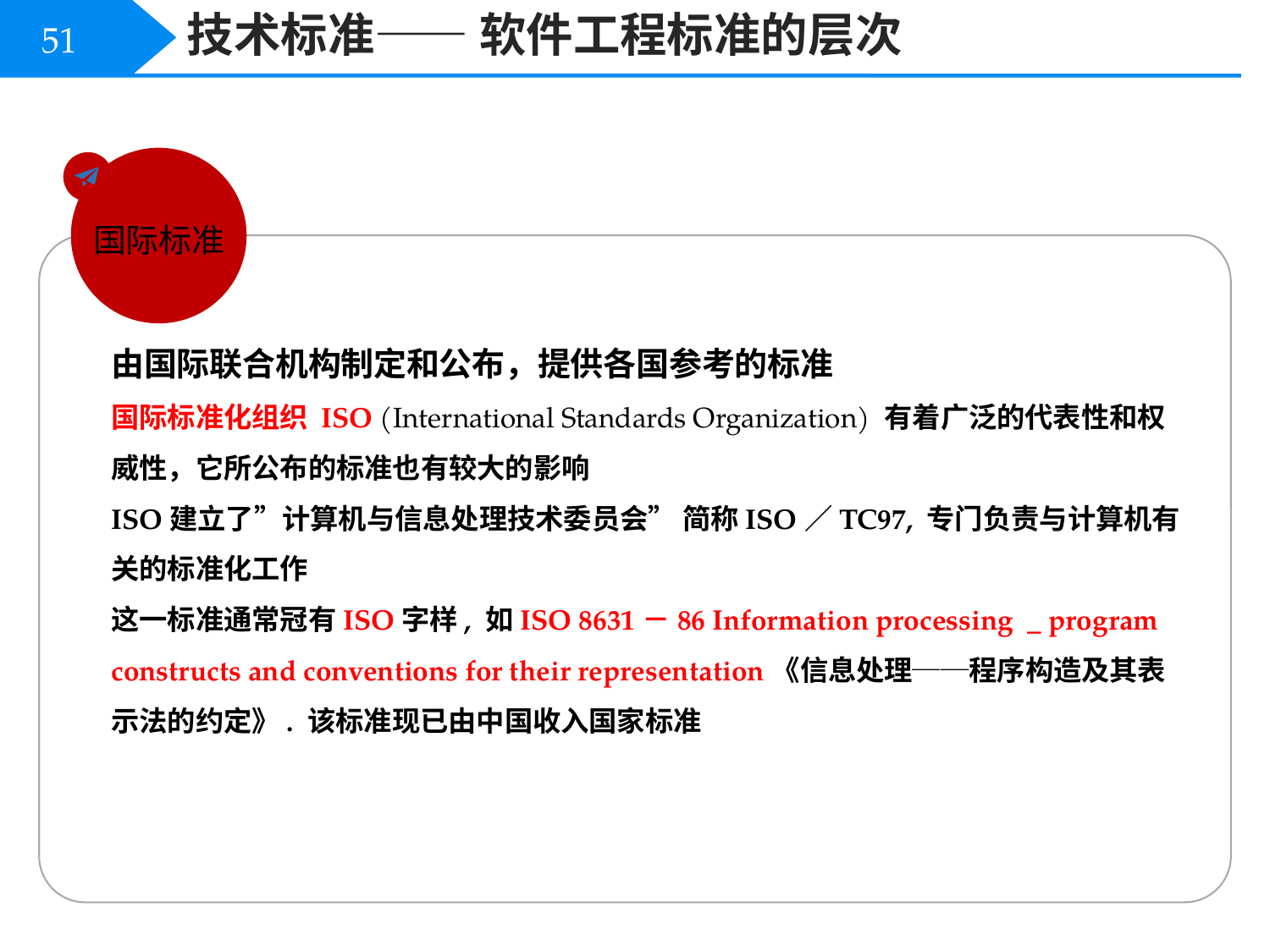

技术标准—— 软件工程标准的层次
51
国际标准

由国际联合机构制定和公布，提供各国参考的标准
国际标准化组织 ISO (International Standards Organization) 有着广泛的代表性和权威性，它所公布的标准也有较大的影响
ISO建立了”计算机与信息处理技术委员会” 简称ISO／TC97, 专门负责与计算机有关的标准化工作
这一标准通常冠有ISO字样, 如ISO 8631－86 Information processing  _ program constructs and conventions for their representation《信息处理──程序构造及其表示法的约定》. 该标准现已由中国收入国家标准